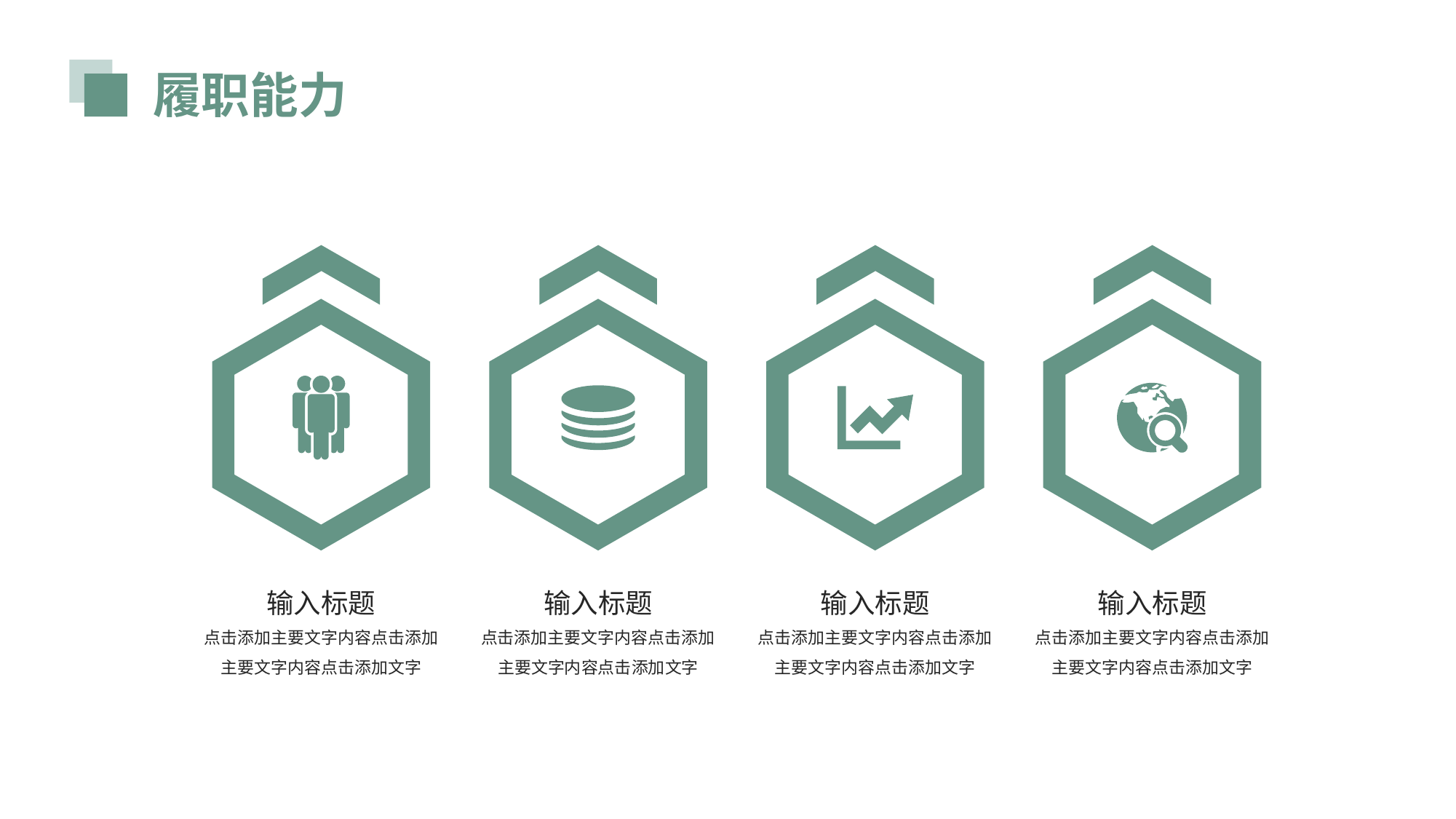

履职能力

输入标题
点击添加主要文字内容点击添加主要文字内容点击添加文字
输入标题
点击添加主要文字内容点击添加主要文字内容点击添加文字
输入标题
点击添加主要文字内容点击添加主要文字内容点击添加文字
输入标题
点击添加主要文字内容点击添加主要文字内容点击添加文字